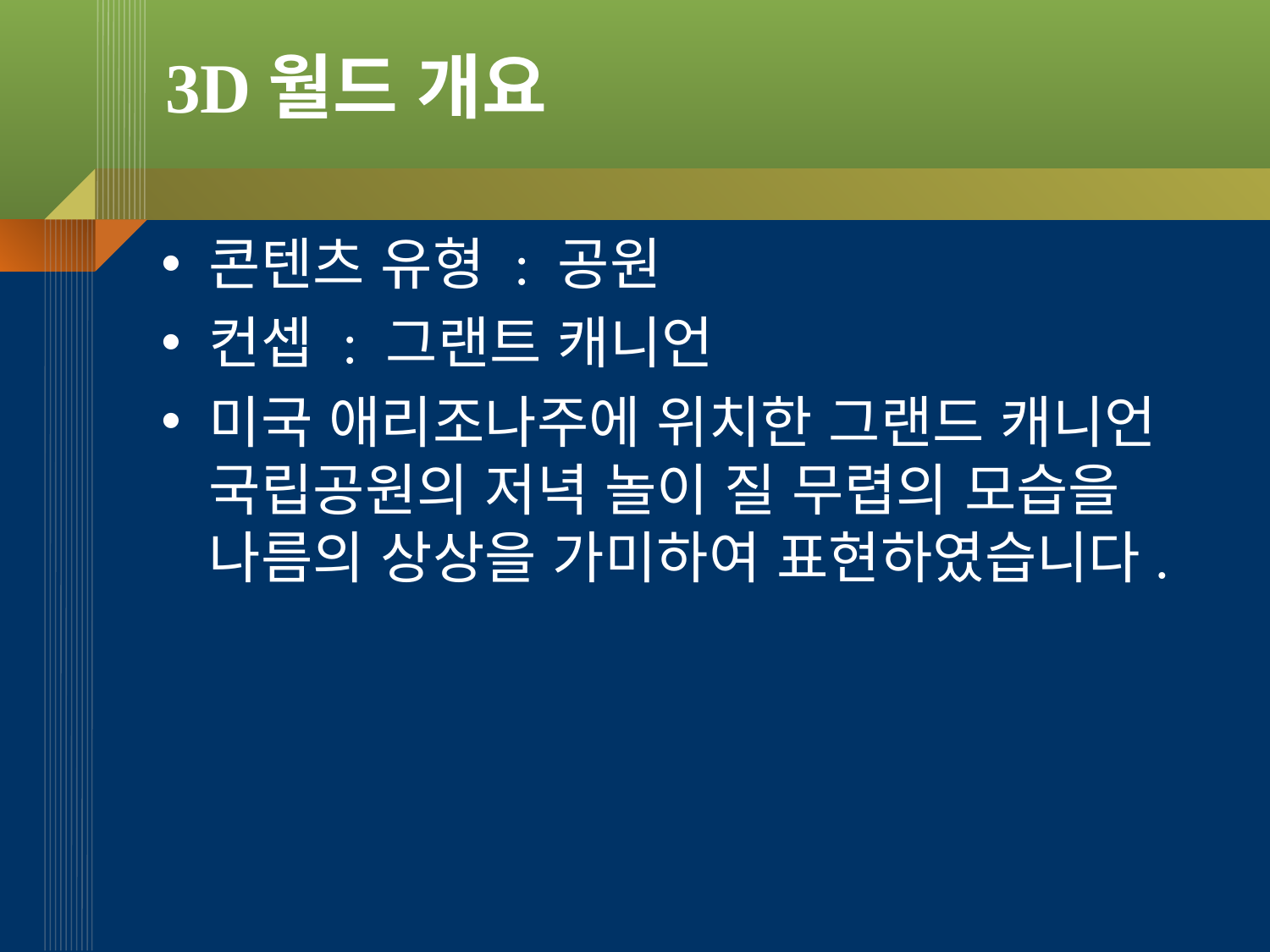

# 3D월드 개요
콘텐츠 유형 : 공원
컨셉 : 그랜트 캐니언
미국 애리조나주에 위치한 그랜드 캐니언 국립공원의 저녁 놀이 질 무렵의 모습을 나름의 상상을 가미하여 표현하였습니다.